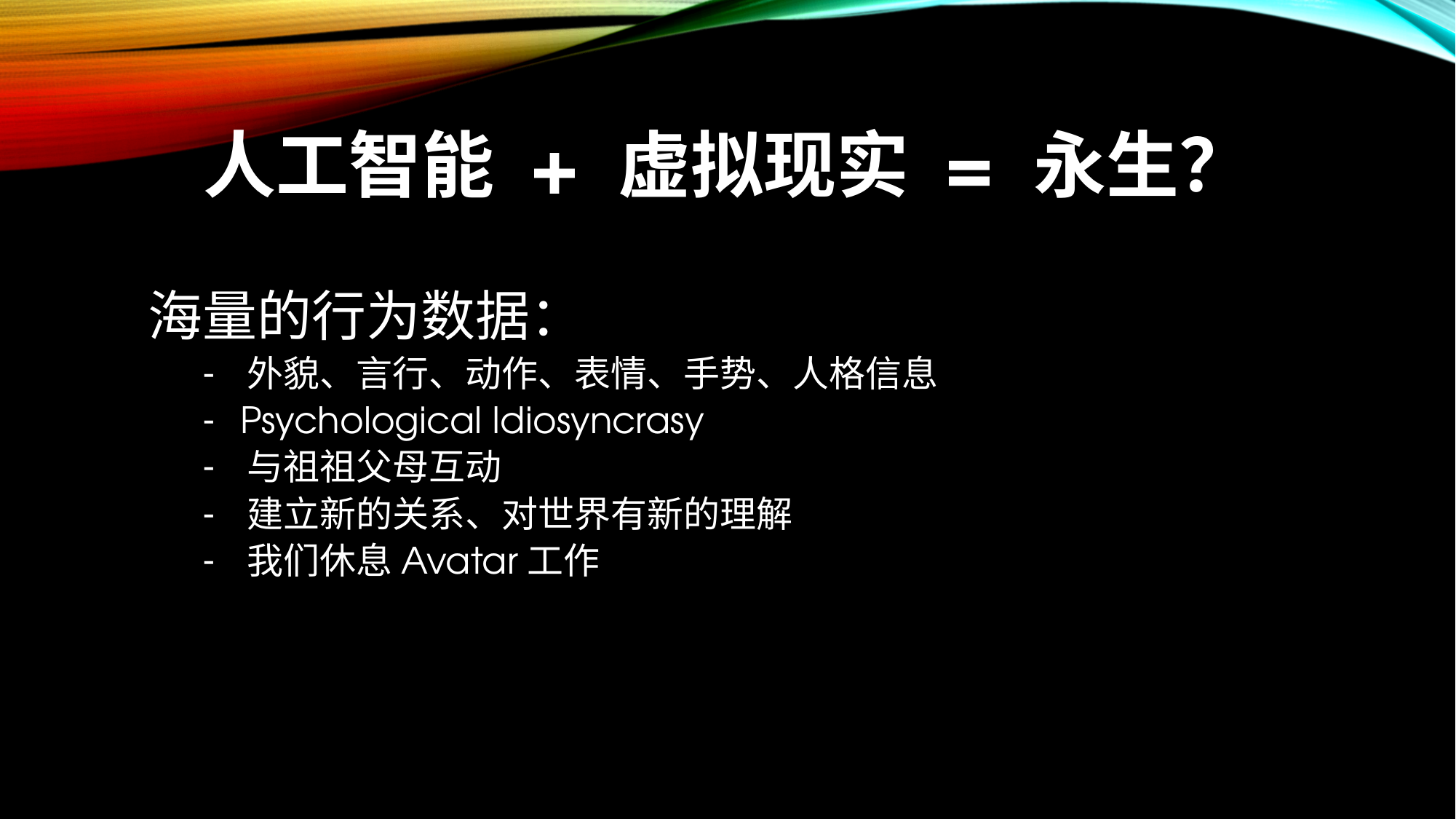

# 人工智能 + 虚拟现实 = 永生？
海量的行为数据：
 外貌、言行、动作、表情、手势、人格信息
 Psychological Idiosyncrasy
 与祖祖父母互动
 建立新的关系、对世界有新的理解
 我们休息Avatar工作